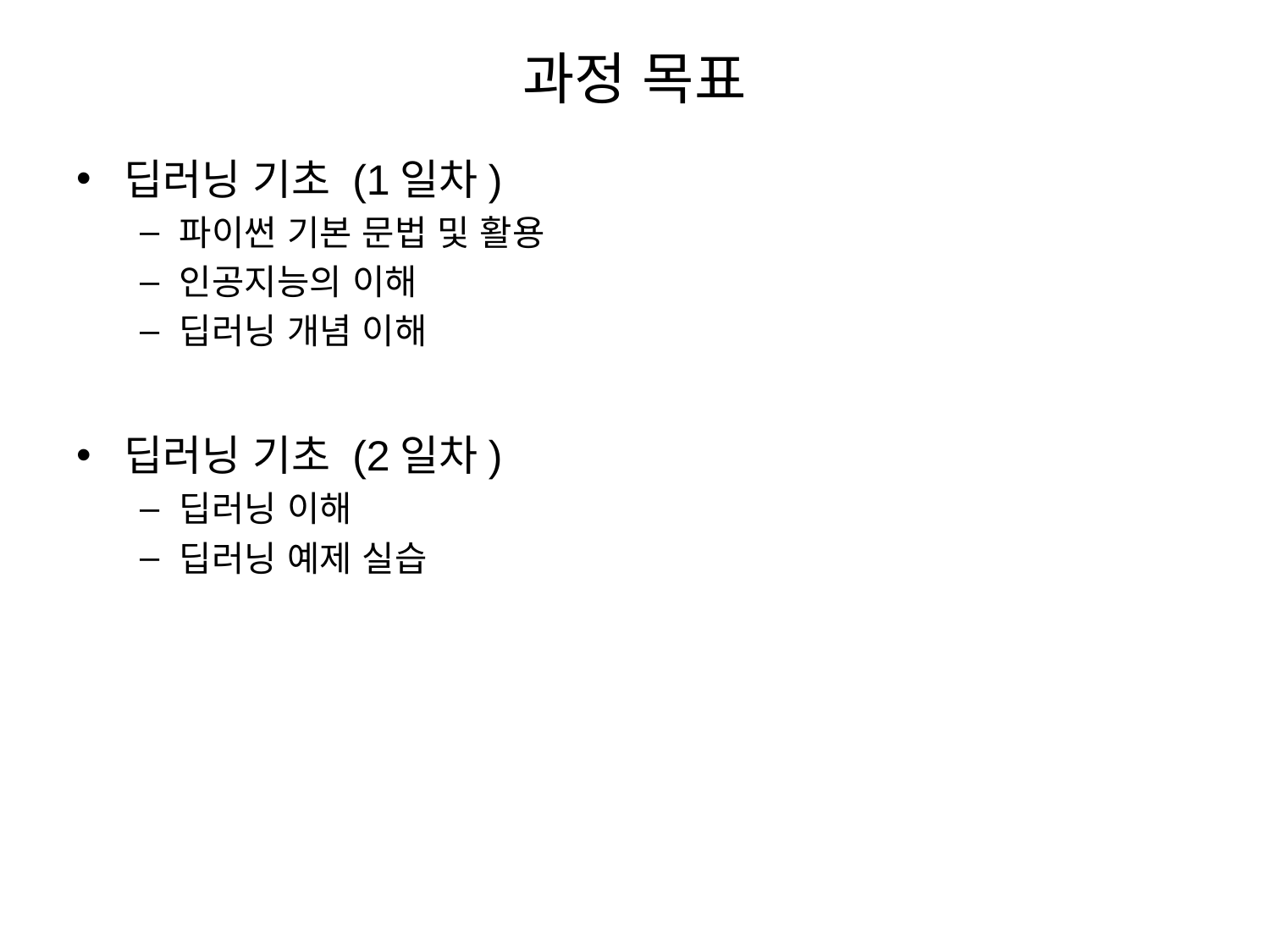

# 과정 목표
딥러닝 기초 (1일차)
파이썬 기본 문법 및 활용
인공지능의 이해
딥러닝 개념 이해

딥러닝 기초 (2일차)
딥러닝 이해
딥러닝 예제 실습